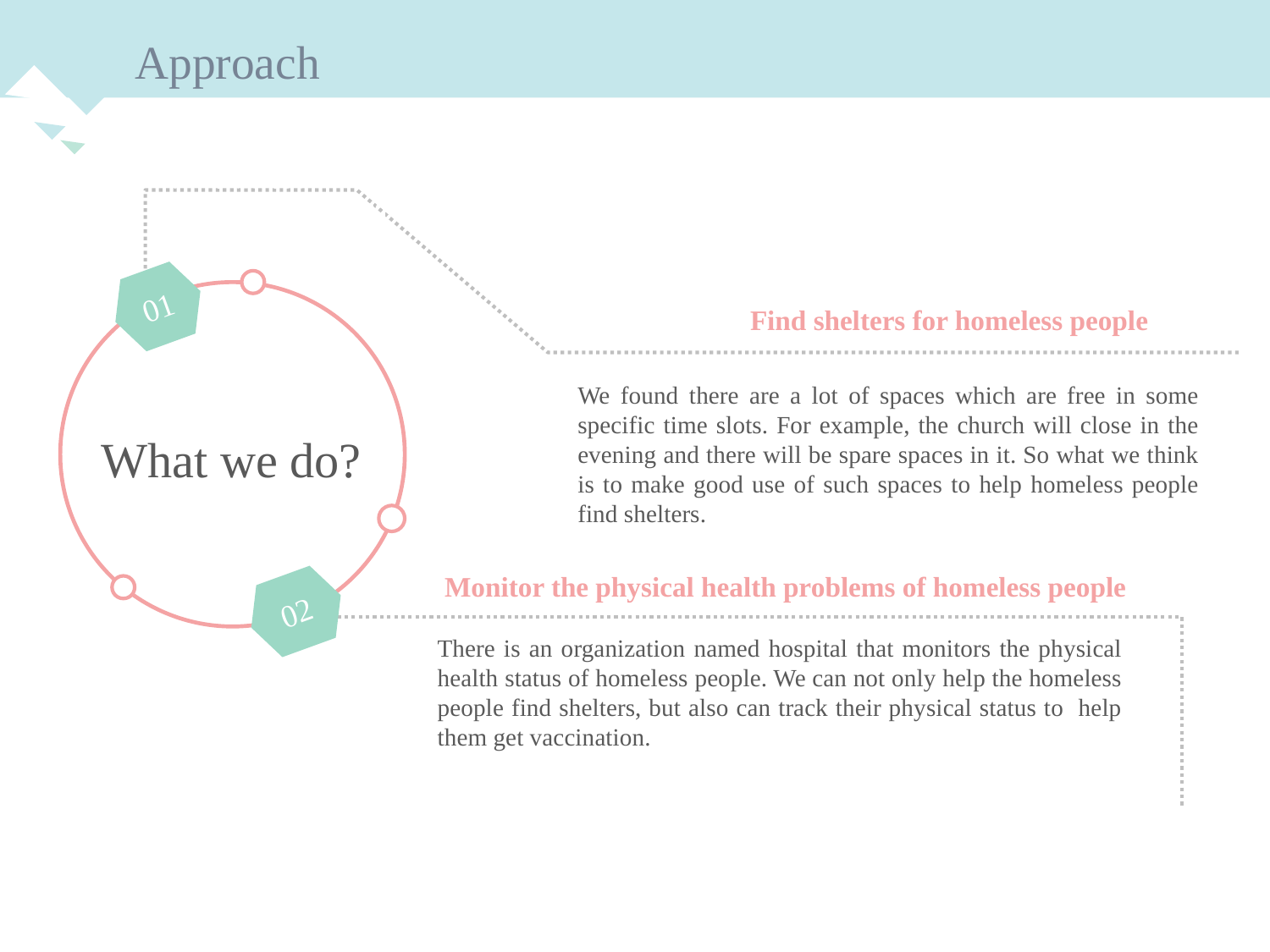

Approach
点击此处添加标题
Please click here to add the required titles

01

Find shelters for homeless people
We found there are a lot of spaces which are free in some specific time slots. For example, the church will close in the evening and there will be spare spaces in it. So what we think is to make good use of such spaces to help homeless people find shelters.
What we do?

Monitor the physical health problems of homeless people
02

There is an organization named hospital that monitors the physical health status of homeless people. We can not only help the homeless people find shelters, but also can track their physical status to  help them get vaccination.